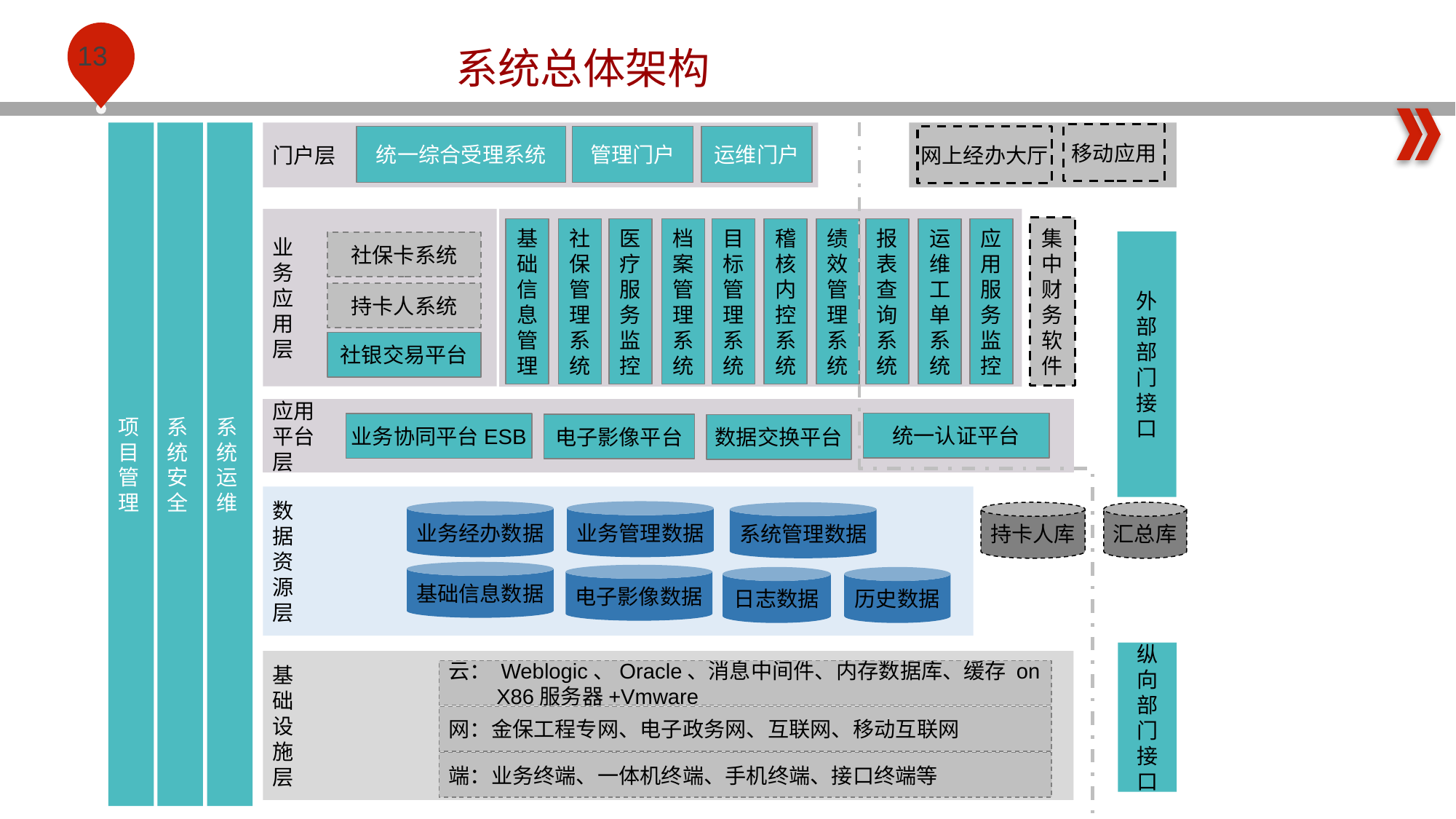

系统总体架构
系
统
安
全
门户层

系
统
运
维
项
目
管
理
移动应用
网上经办大厅
运维门户
统一综合受理系统
管理门户

业
务
应
用
层
集
中
财
务
软
件
基
础
信
息
管
理
社
保
管
理
系
统
医
疗
服
务
监
控
档
案
管
理
系
统
目
标
管
理
系
统
稽
核
内
控
系
统
绩
效
管
理
系
统
报
表
查
询
系
统
运
维
工
单
系
统
应
用
服
务
监
控
外
部
部
门
接
口
社保卡系统
持卡人系统
社银交易平台
应用
平台
层
统一认证平台
业务协同平台ESB
电子影像平台
数据交换平台
数
据
资
源
层
业务经办数据
业务管理数据
系统管理数据
持卡人库
汇总库
基础信息数据
电子影像数据
日志数据
历史数据
纵
向
部
门
接
口
基
础
设
施
层
云： Weblogic、Oracle、消息中间件、内存数据库、缓存 on
        X86服务器+Vmware
网：金保工程专网、电子政务网、互联网、移动互联网
端：业务终端、一体机终端、手机终端、接口终端等